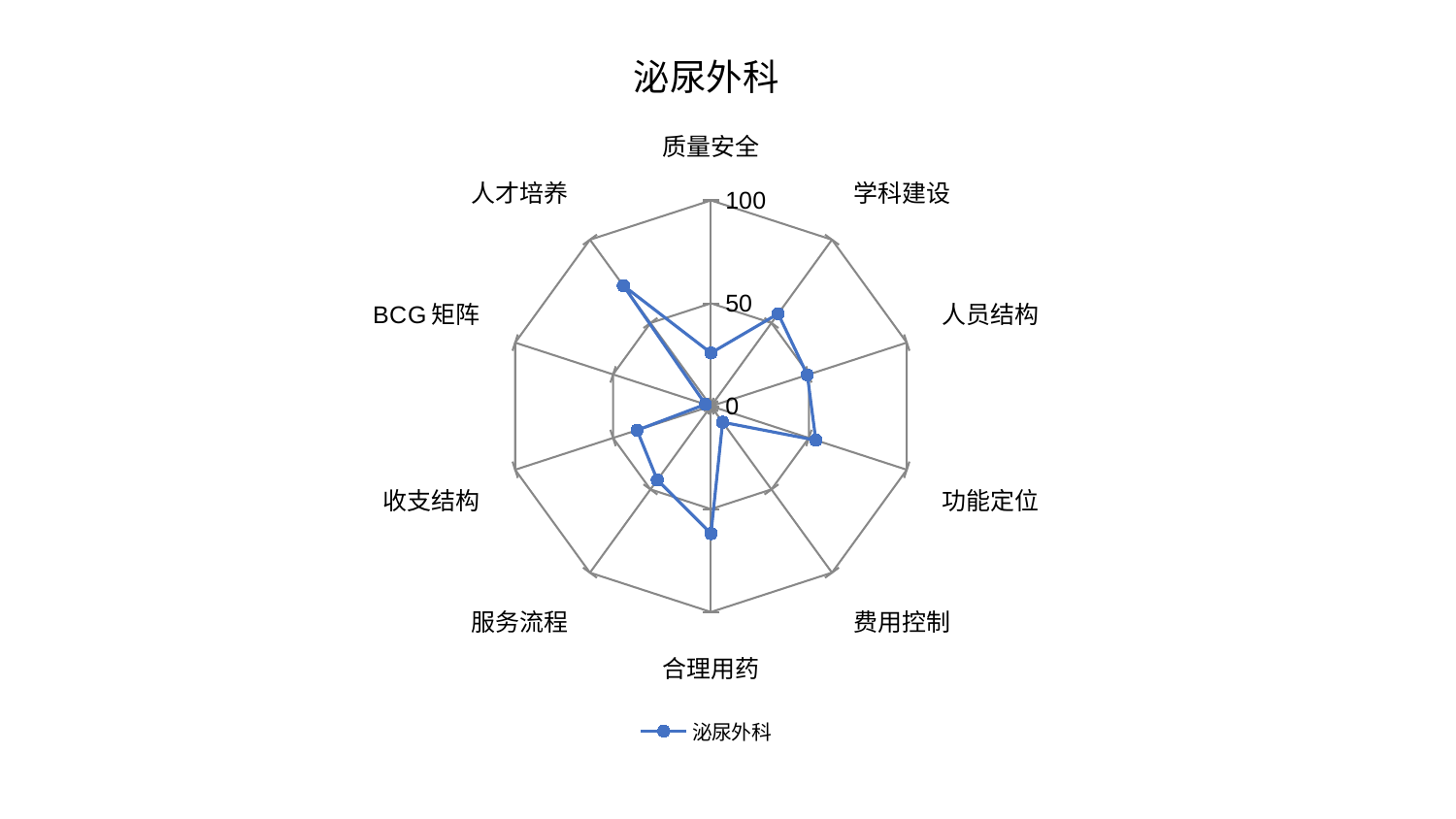

### Chart: 泌尿外科

| Category | 泌尿外科 |
|---|---|
| 质量安全 | 25.8629891468417 |
| 学科建设 | 55.549706773927625 |
| 人员结构 | 49.21068745970223 |
| 功能定位 | 53.567727334879336 |
| 费用控制 | 9.643602247169522 |
| 合理用药 | 61.9037939639763 |
| 服务流程 | 44.340685158841666 |
| 收支结构 | 37.76520274053656 |
| BCG矩阵 | 2.8345740196368396 |
| 人才培养 | 72.40351469628729 |
121